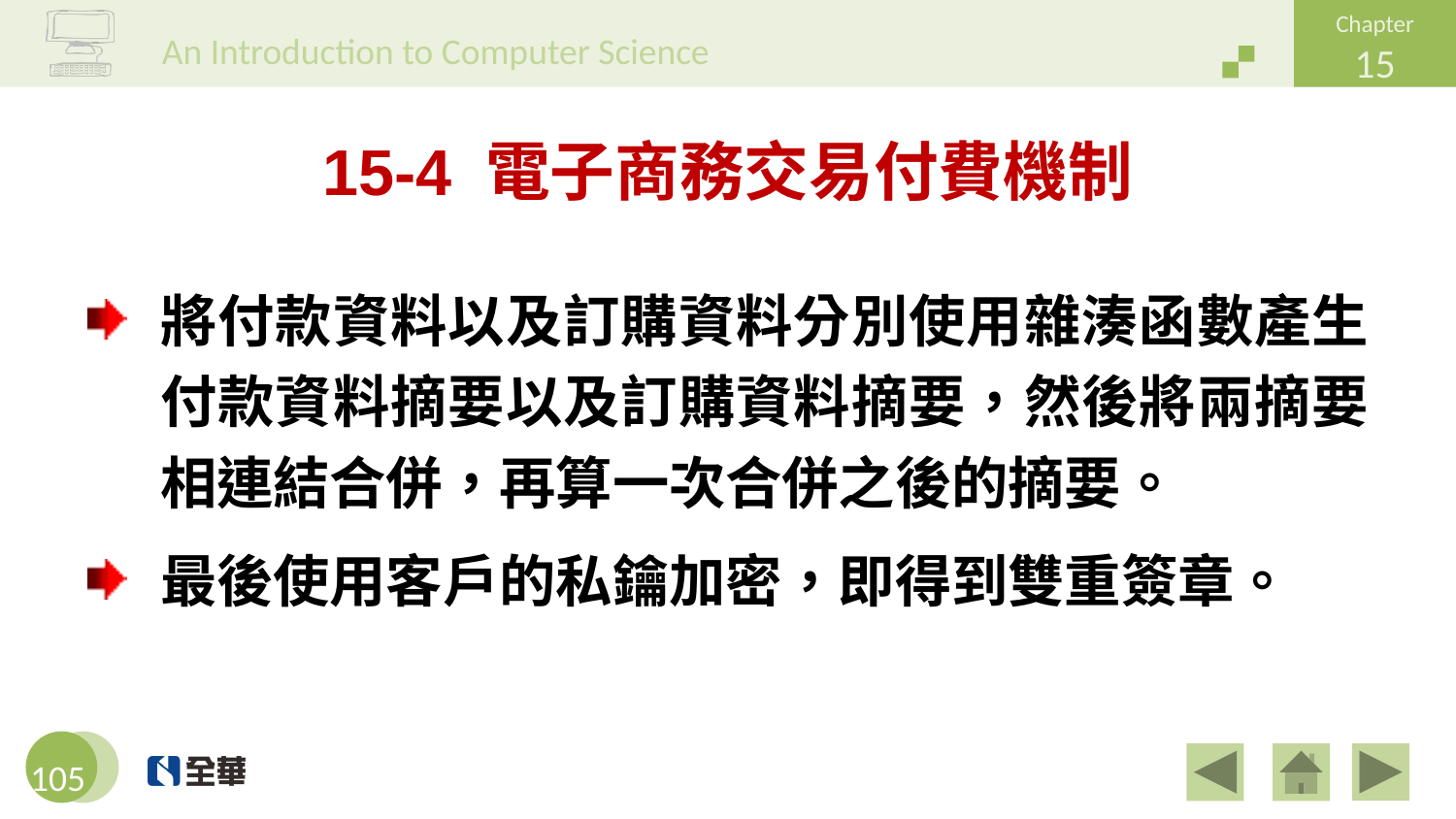

# 15-4 電子商務交易付費機制
將付款資料以及訂購資料分別使用雜湊函數產生付款資料摘要以及訂購資料摘要，然後將兩摘要相連結合併，再算一次合併之後的摘要。
最後使用客戶的私鑰加密，即得到雙重簽章。